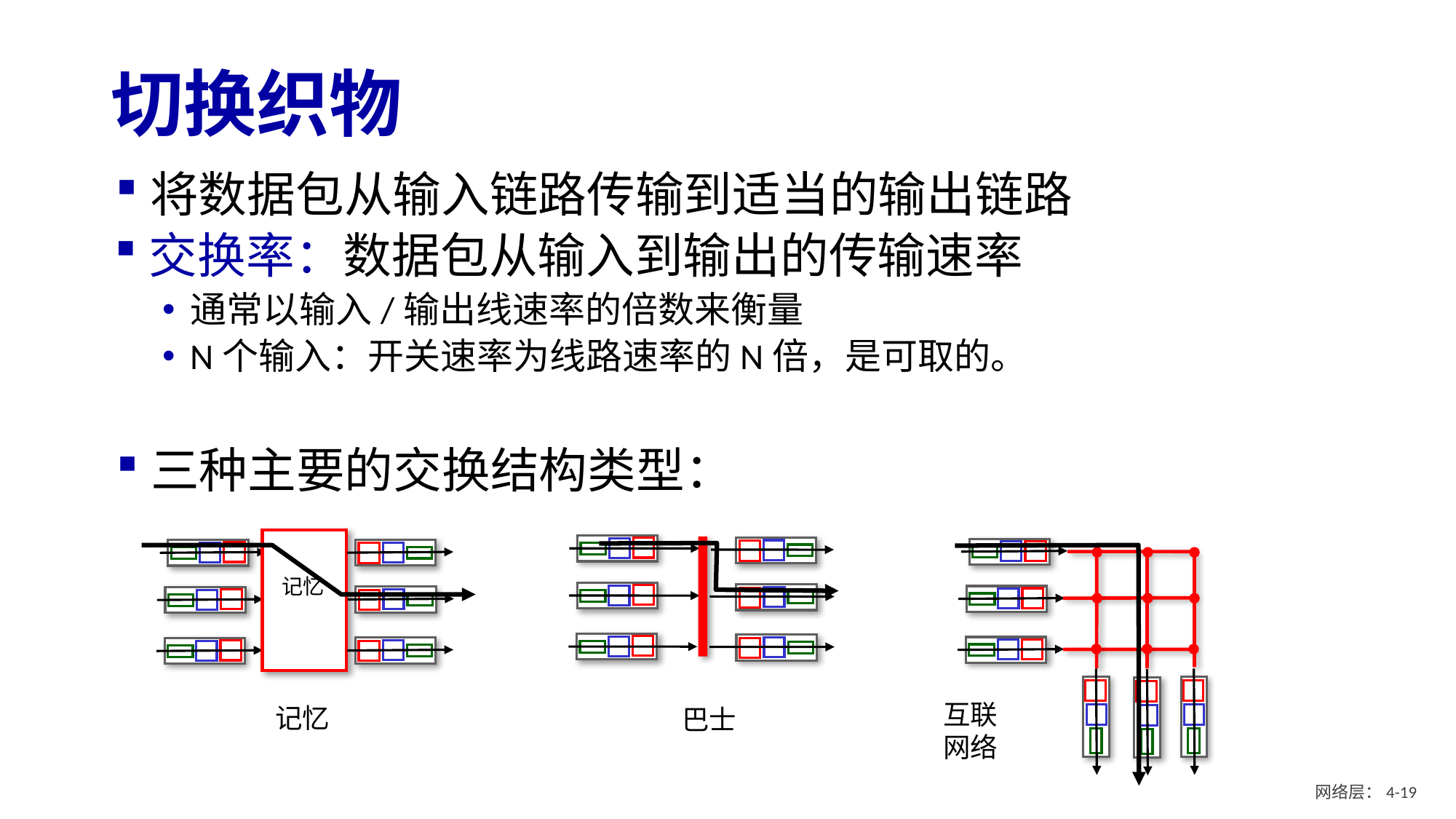

# 切换织物
将数据包从输入链路传输到适当的输出链路

交换率：数据包从输入到输出的传输速率
通常以输入/输出线速率的倍数来衡量
N个输入：开关速率为线路速率的N倍，是可取的。
三种主要的交换结构类型：

记忆

记忆

互联
网络

巴士
网络层：4-19